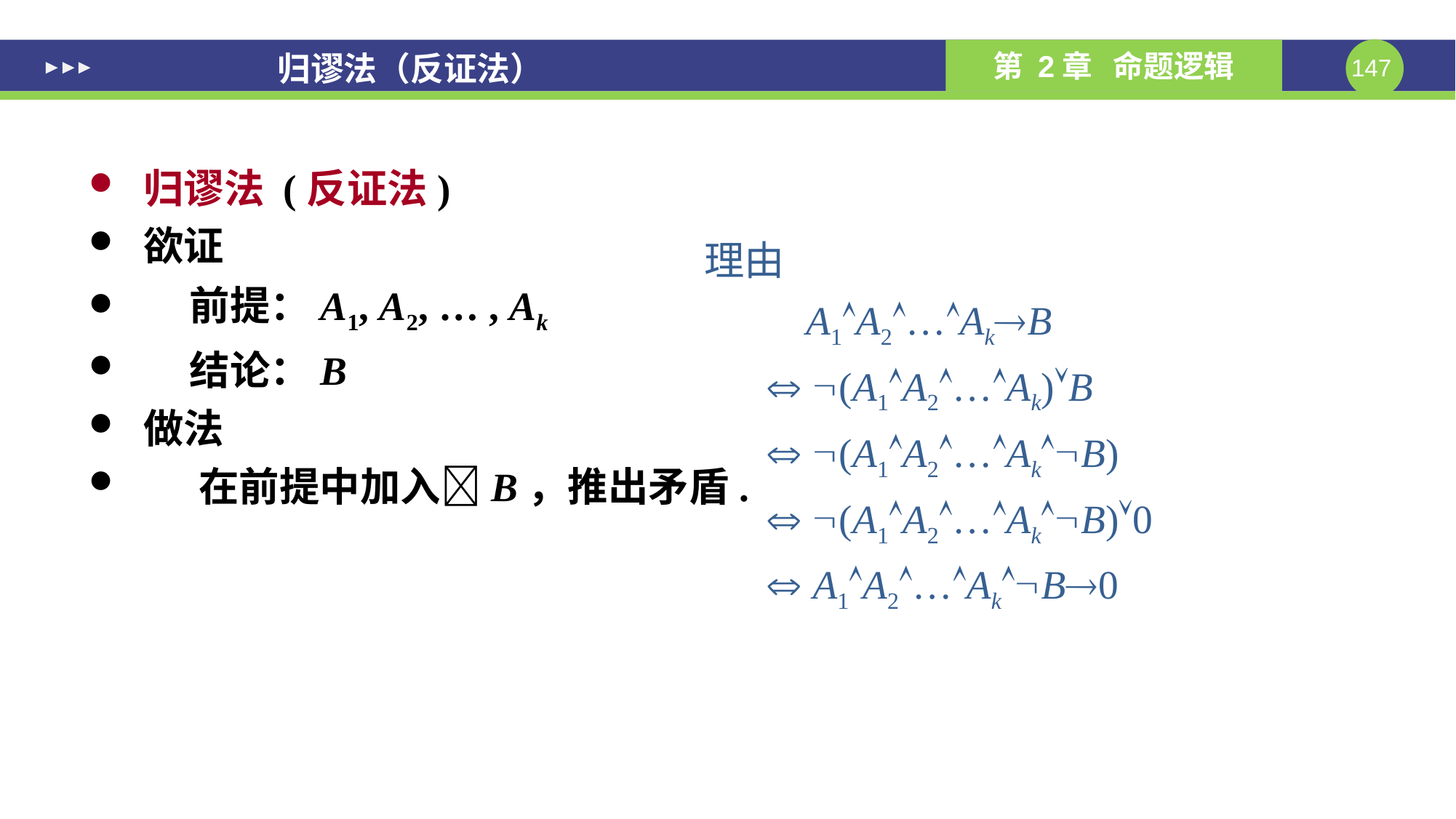

# 归谬法（反证法）
归谬法 (反证法)
欲证
    前提：A1, A2, … , Ak
    结论：B
做法
     在前提中加入¬B，推出矛盾.
理由
          A1∧A2∧…∧Ak→B
      ⇔ ¬(A1∧A2∧…∧Ak)∨B
      ⇔ ¬(A1∧A2∧…∧Ak∧¬B)
      ⇔ ¬(A1∧A2∧…∧Ak∧¬B)∨0
      ⇔ A1∧A2∧…∧Ak∧¬B→0